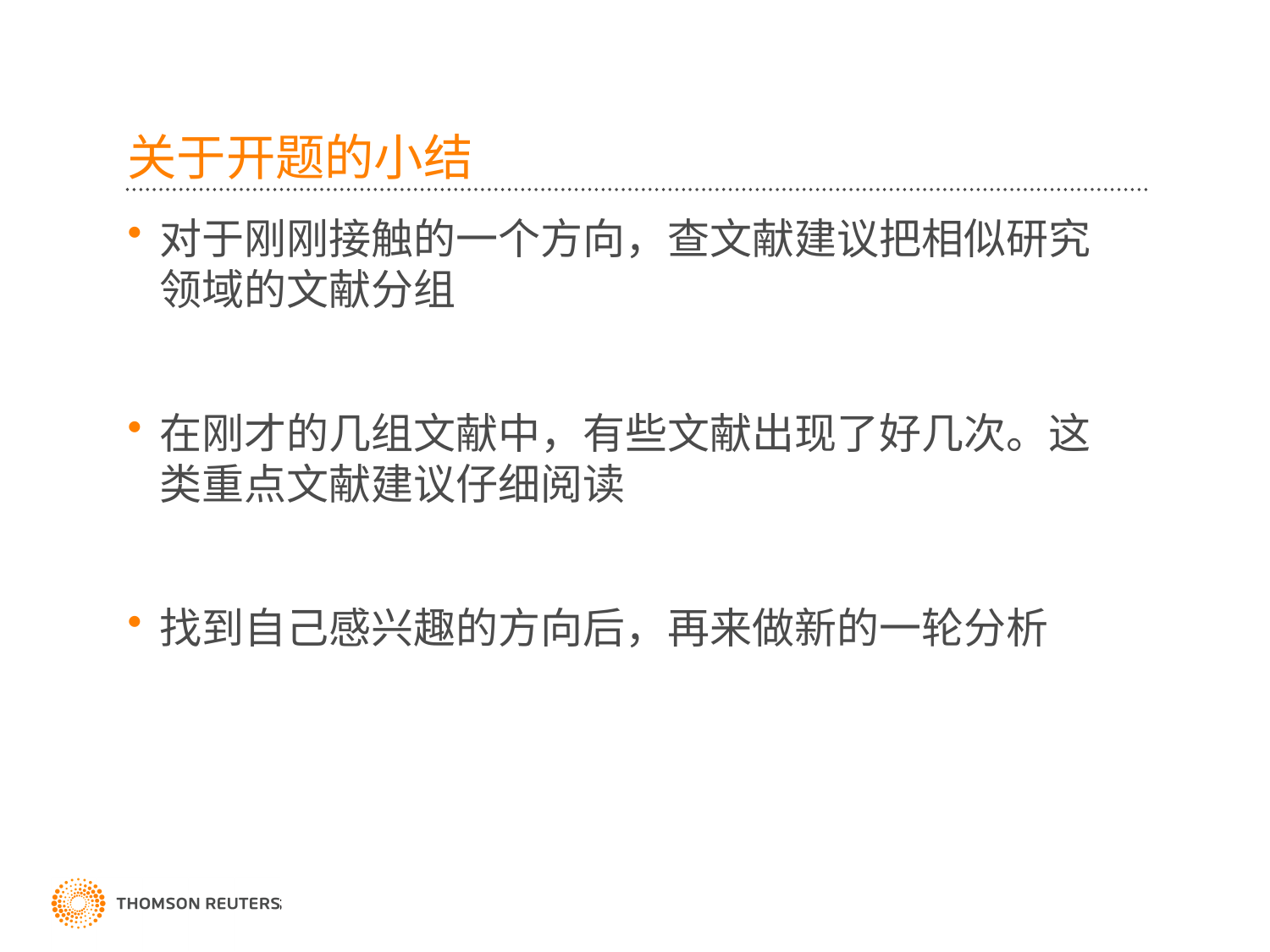

# 关于开题的小结
对于刚刚接触的一个方向，查文献建议把相似研究领域的文献分组

在刚才的几组文献中，有些文献出现了好几次。这类重点文献建议仔细阅读

找到自己感兴趣的方向后，再来做新的一轮分析